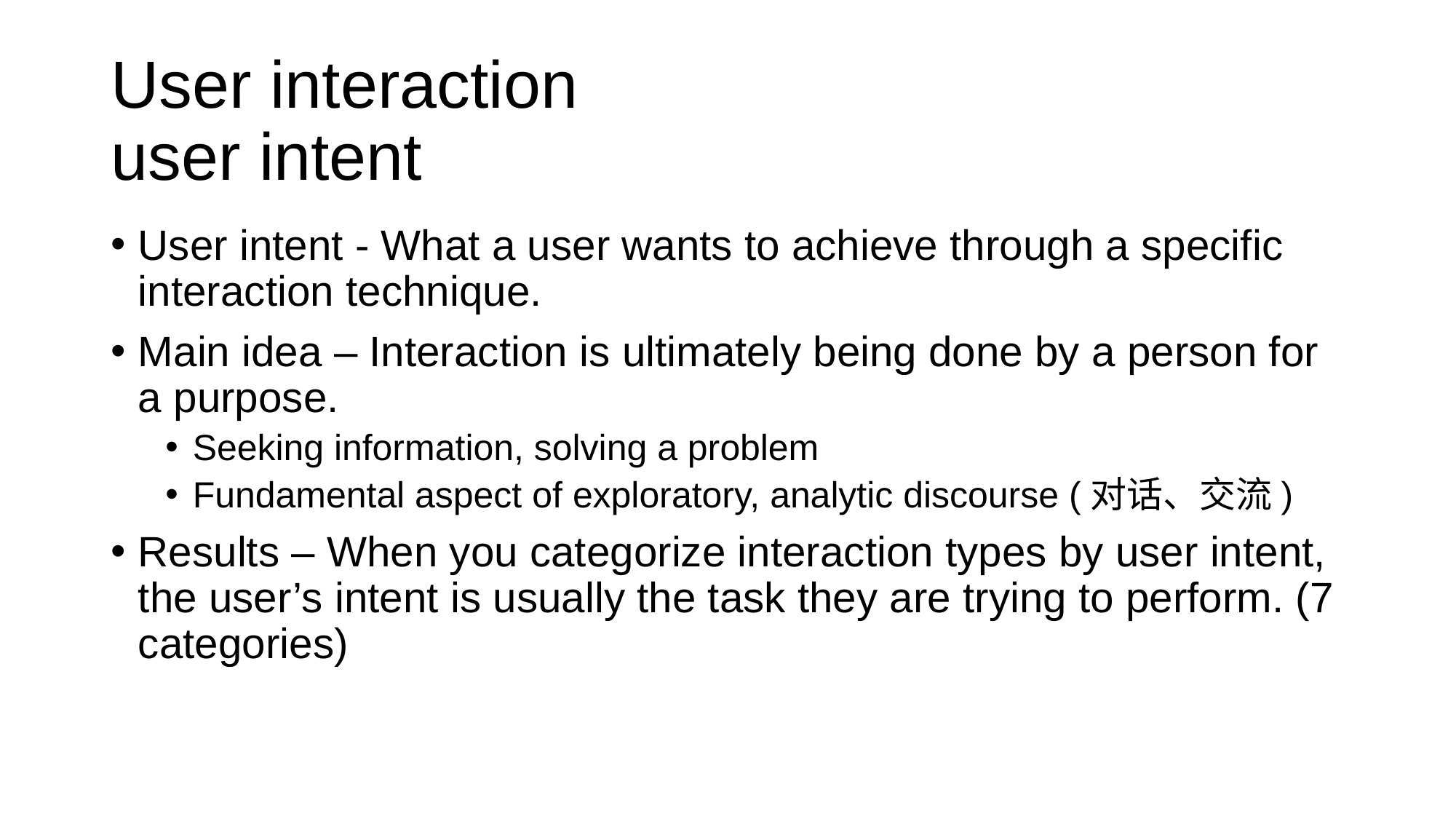

# User interaction user intent
User intent - What a user wants to achieve through a specific interaction technique.
Main idea – Interaction is ultimately being done by a person for a purpose.
Seeking information, solving a problem
Fundamental aspect of exploratory, analytic discourse (对话、交流)
Results – When you categorize interaction types by user intent, the user’s intent is usually the task they are trying to perform. (7 categories)